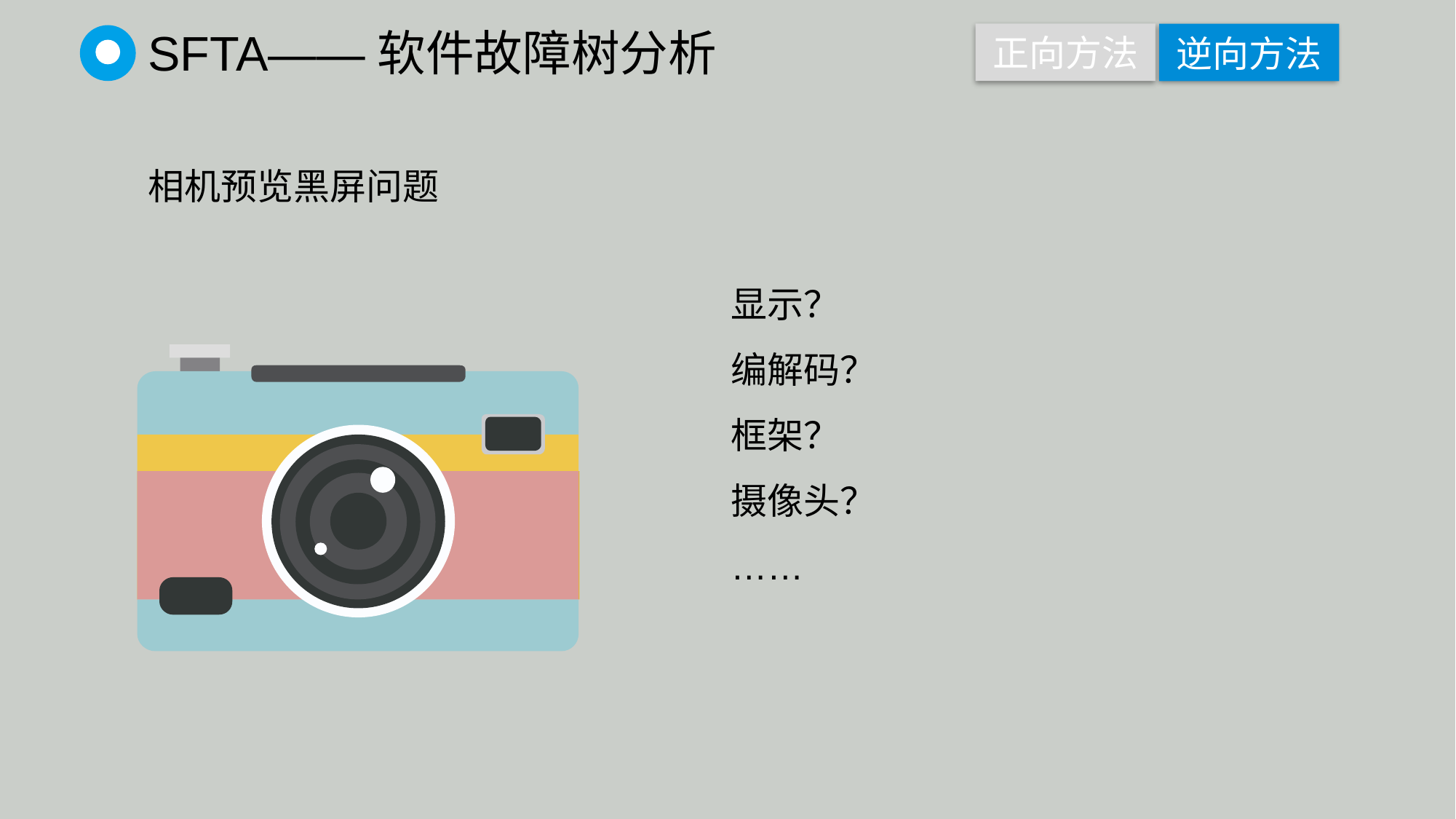

SFTA——软件故障树分析
正向方法
逆向方法

相机预览黑屏问题
显示？
编解码？
框架？
摄像头？
……